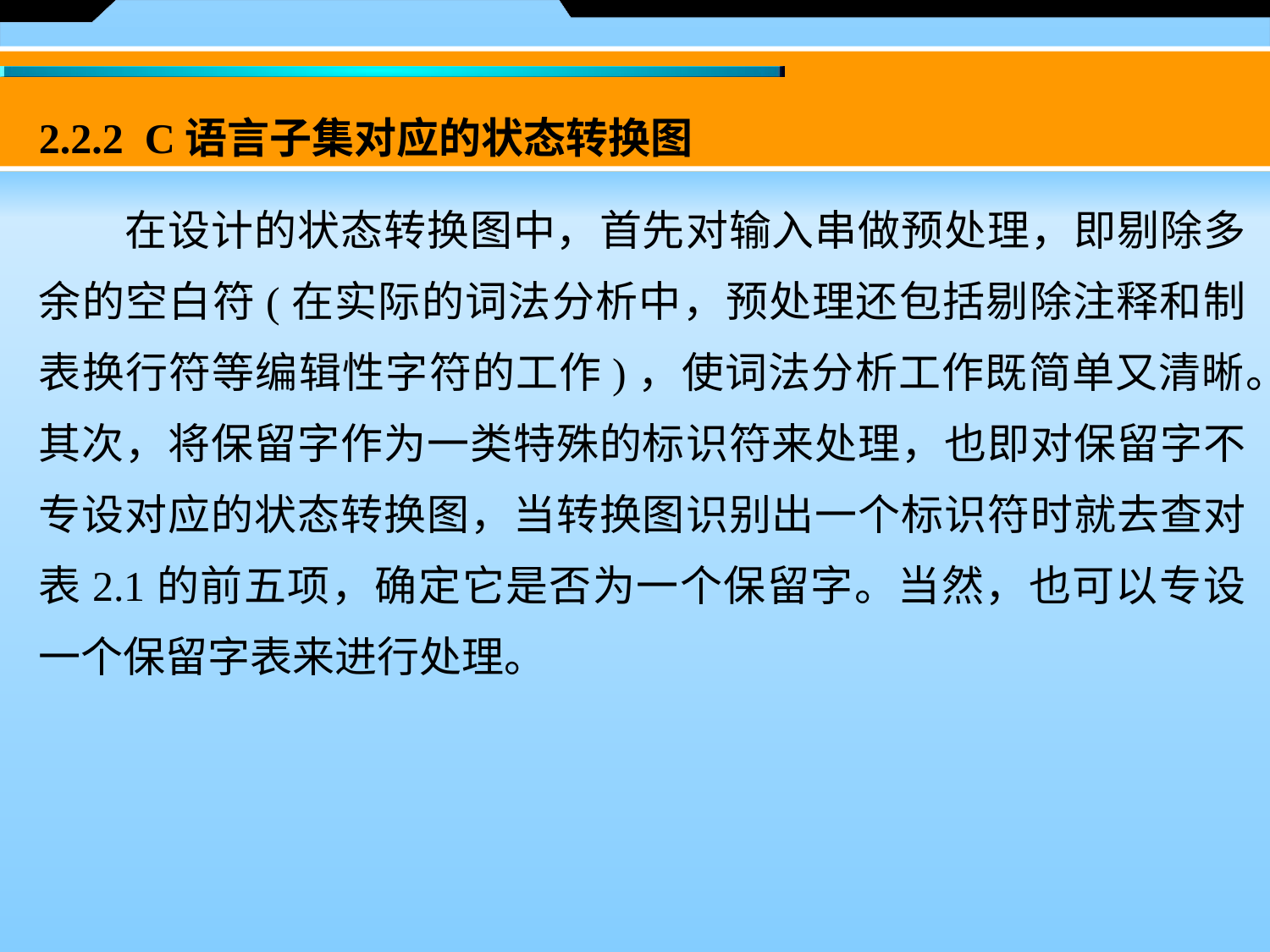

2.2.2  C语言子集对应的状态转换图
　　在设计的状态转换图中，首先对输入串做预处理，即剔除多余的空白符(在实际的词法分析中，预处理还包括剔除注释和制表换行符等编辑性字符的工作)，使词法分析工作既简单又清晰。其次，将保留字作为一类特殊的标识符来处理，也即对保留字不专设对应的状态转换图，当转换图识别出一个标识符时就去查对表2.1的前五项，确定它是否为一个保留字。当然，也可以专设一个保留字表来进行处理。